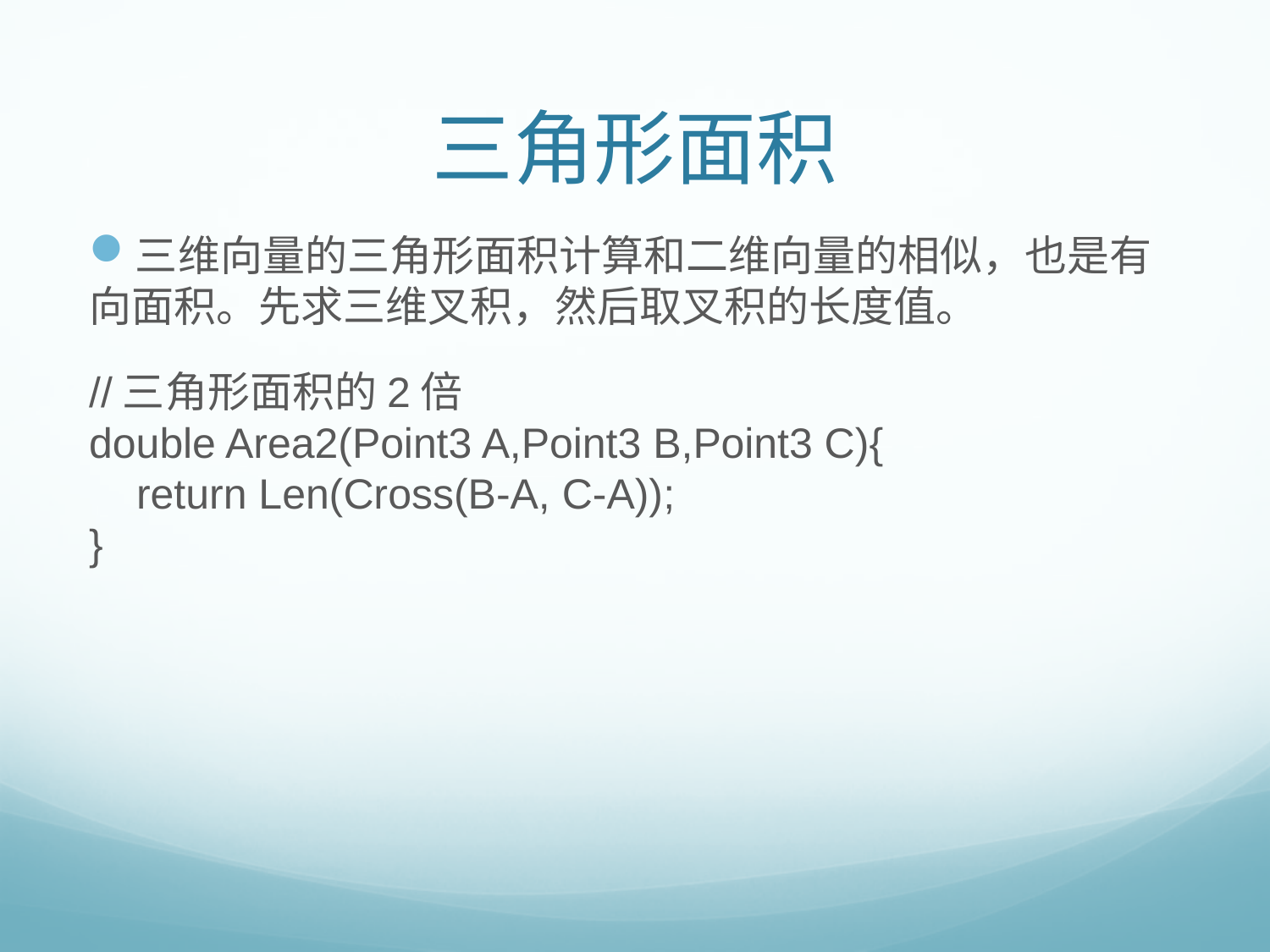

# 三角形面积
三维向量的三角形面积计算和二维向量的相似，也是有向面积。先求三维叉积，然后取叉积的长度值。
//三角形面积的2倍
double Area2(Point3 A,Point3 B,Point3 C){
    return Len(Cross(B-A, C-A));
}